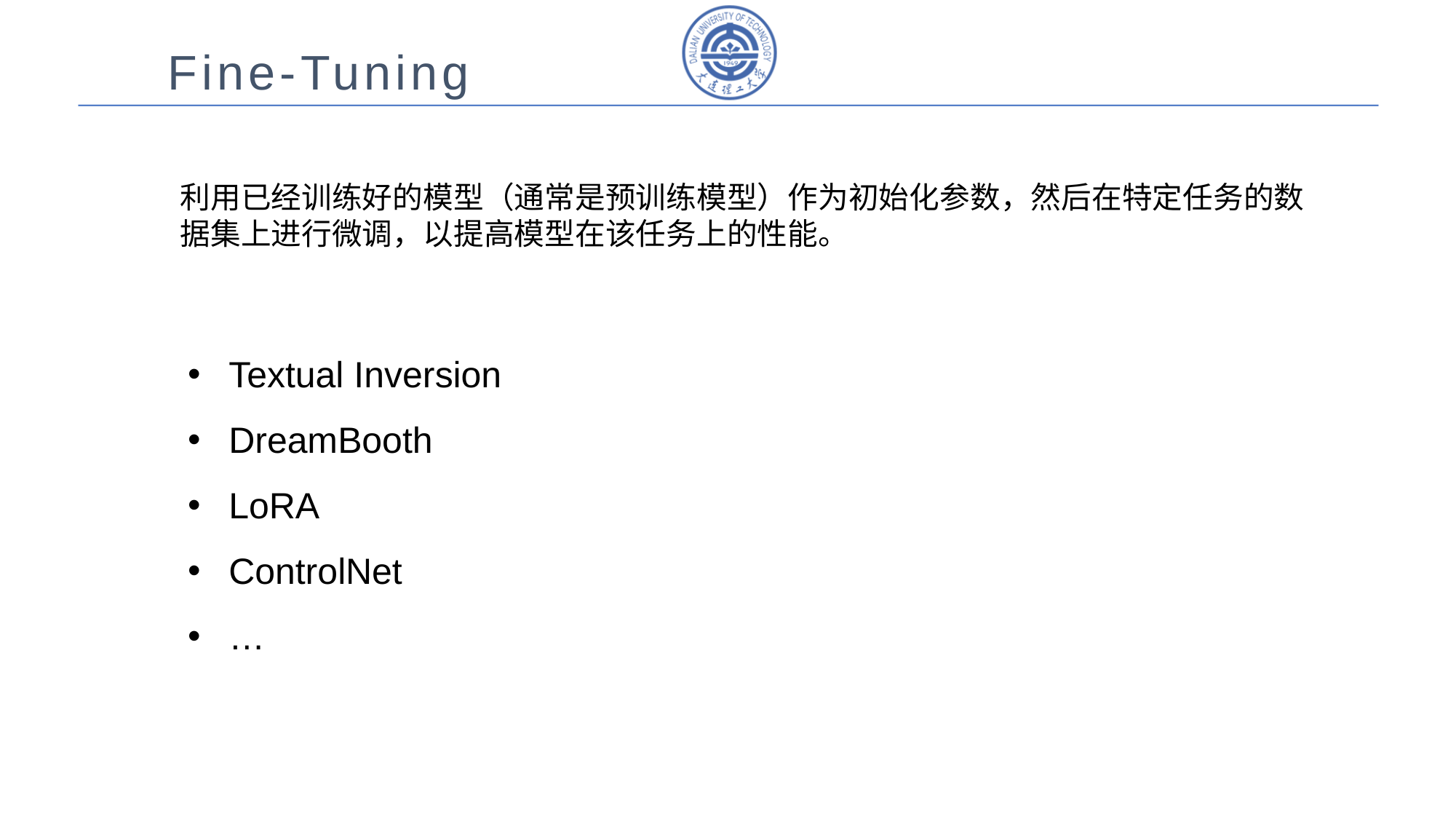

Fine-Tuning
利用已经训练好的模型（通常是预训练模型）作为初始化参数，然后在特定任务的数据集上进行微调，以提高模型在该任务上的性能。
Textual Inversion
DreamBooth
LoRA
ControlNet
…